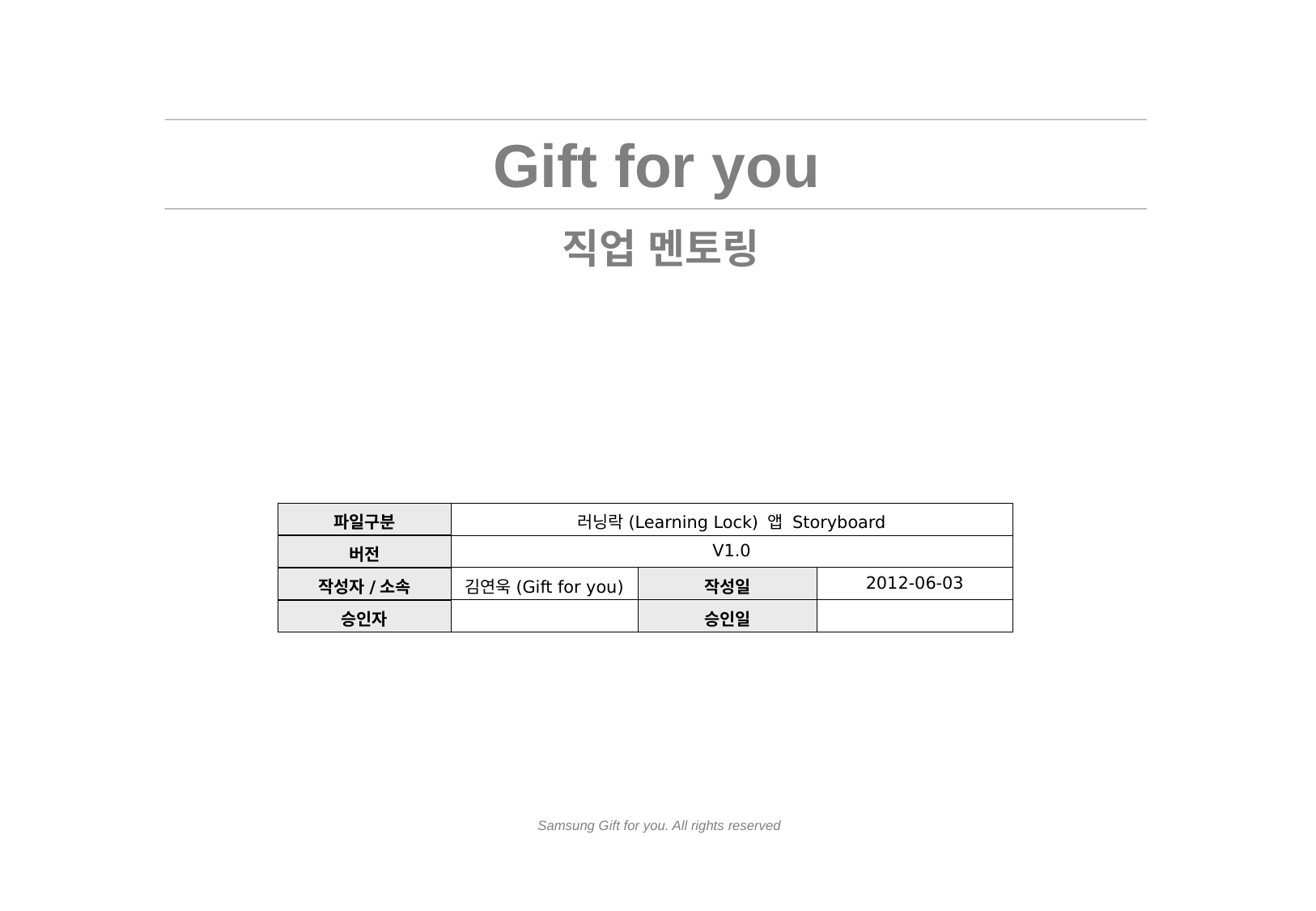

| 파일구분 | 러닝락(Learning Lock) 앱 Storyboard |  |  |
| --- | --- | --- | --- |
| 버전 | V1.0 |  |  |
| 작성자/소속 | 김연욱(Gift for you) | 작성일 | 2012-06-03 |
| 승인자 |  | 승인일 |  |